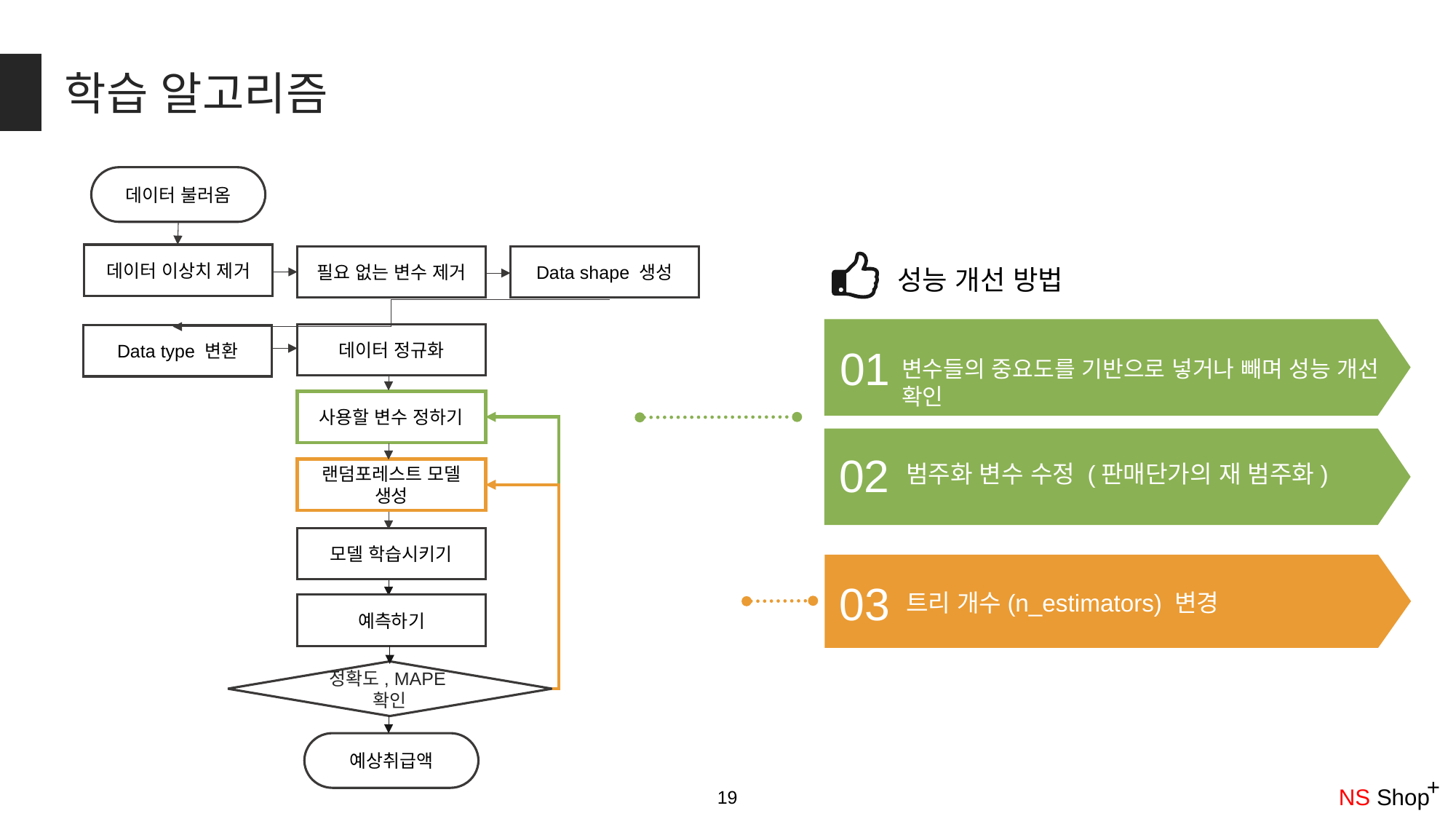

학습 알고리즘
데이터 불러옴
데이터 이상치 제거
필요 없는 변수 제거
Data shape 생성

성능 개선 방법

01
변수들의 중요도를 기반으로 넣거나 빼며 성능 개선 확인
데이터 정규화
Data type 변환
사용할 변수 정하기

02

02
범주화 변수 수정 (판매단가의 재 범주화)
랜덤포레스트 모델 생성
모델 학습시키기

03
트리 개수(n_estimators) 변경
예측하기

정확도, MAPE확인
예상취급액
+
NS Shop
19